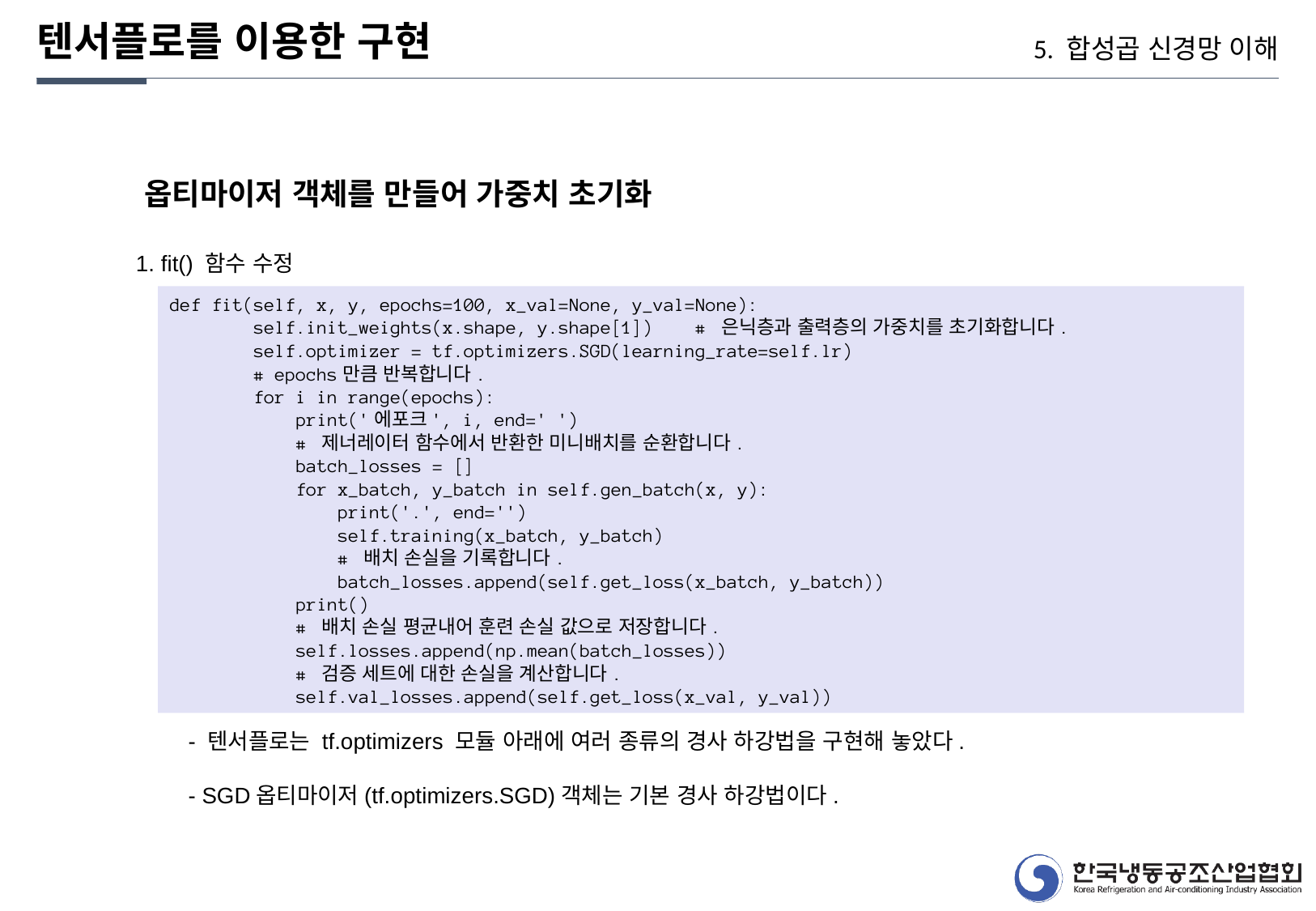

텐서플로를 이용한 구현
5. 합성곱 신경망 이해
옵티마이저 객체를 만들어 가중치 초기화
1. fit() 함수 수정
def fit(self, x, y, epochs=100, x_val=None, y_val=None):
        self.init_weights(x.shape, y.shape[1])    # 은닉층과 출력층의 가중치를 초기화합니다.
        self.optimizer = tf.optimizers.SGD(learning_rate=self.lr)
        # epochs만큼 반복합니다.
        for i in range(epochs):
            print('에포크', i, end=' ')
            # 제너레이터 함수에서 반환한 미니배치를 순환합니다.
            batch_losses = []
            for x_batch, y_batch in self.gen_batch(x, y):
                print('.', end='')
                self.training(x_batch, y_batch)
                # 배치 손실을 기록합니다.
                batch_losses.append(self.get_loss(x_batch, y_batch))
            print()
            # 배치 손실 평균내어 훈련 손실 값으로 저장합니다.
            self.losses.append(np.mean(batch_losses))
            # 검증 세트에 대한 손실을 계산합니다.
            self.val_losses.append(self.get_loss(x_val, y_val))
- 텐서플로는 tf.optimizers 모듈 아래에 여러 종류의 경사 하강법을 구현해 놓았다.

- SGD옵티마이저(tf.optimizers.SGD)객체는 기본 경사 하강법이다.